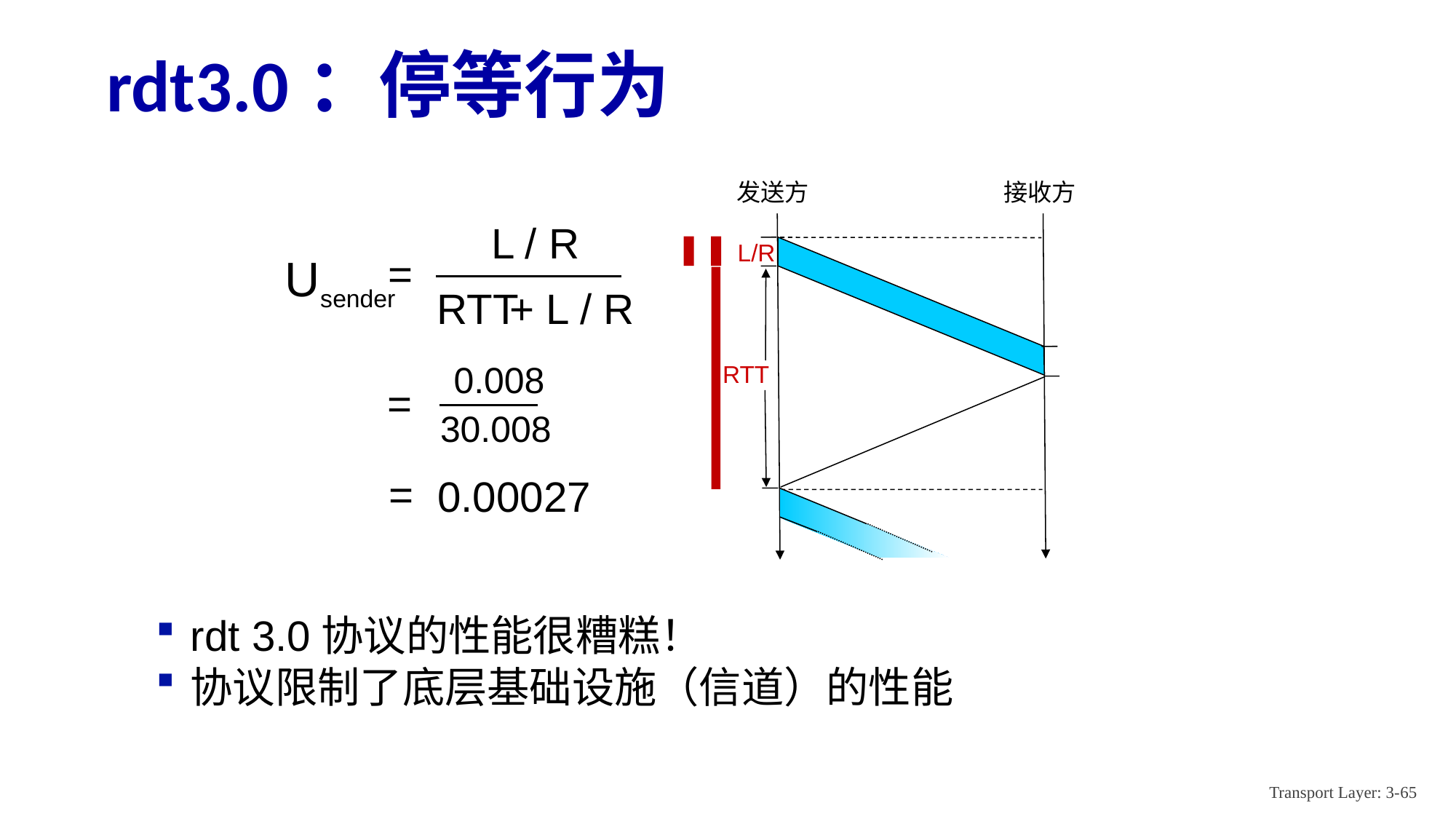

# rdt3.0：停等行为
发送方
接收方
L / R

L/R

=
Usender

RTT

RTT
+ L / R

0.008
30.008
=
=
0.00027

rdt 3.0协议的性能很糟糕！
协议限制了底层基础设施（信道）的性能

Transport Layer: 3-65